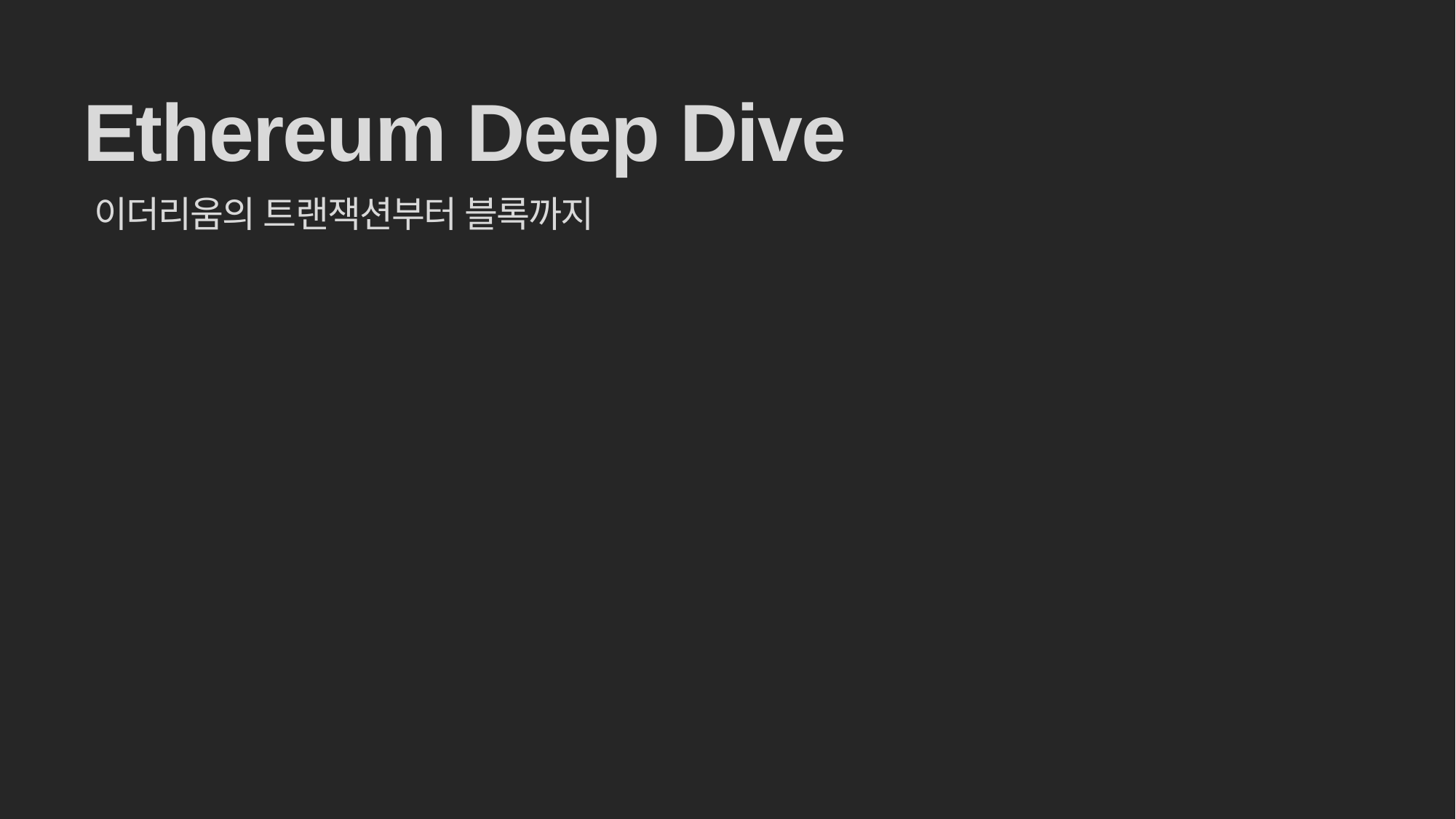

# Ethereum Deep Dive
이더리움의 트랜잭션부터 블록까지